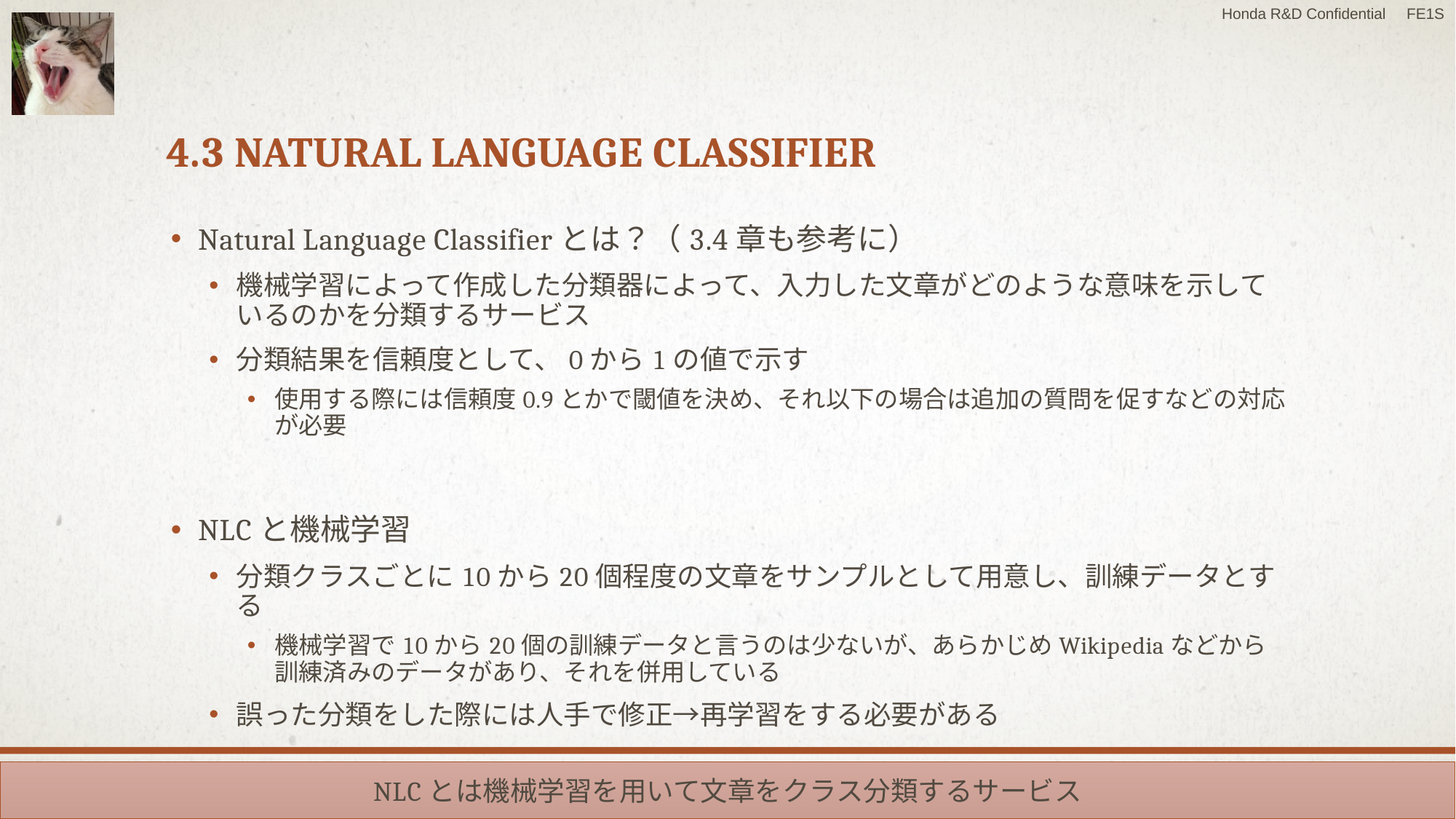

Honda R&D Confidential     FE1S
# 4.3 Natural Language Classifier
Natural Language Classifierとは？（3.4章も参考に）
機械学習によって作成した分類器によって、入力した文章がどのような意味を示しているのかを分類するサービス
分類結果を信頼度として、0から1の値で示す
使用する際には信頼度0.9とかで閾値を決め、それ以下の場合は追加の質問を促すなどの対応が必要

NLCと機械学習
分類クラスごとに10から20個程度の文章をサンプルとして用意し、訓練データとする
機械学習で10から20個の訓練データと言うのは少ないが、あらかじめWikipediaなどから訓練済みのデータがあり、それを併用している
誤った分類をした際には人手で修正→再学習をする必要がある
NLCとは機械学習を用いて文章をクラス分類するサービス